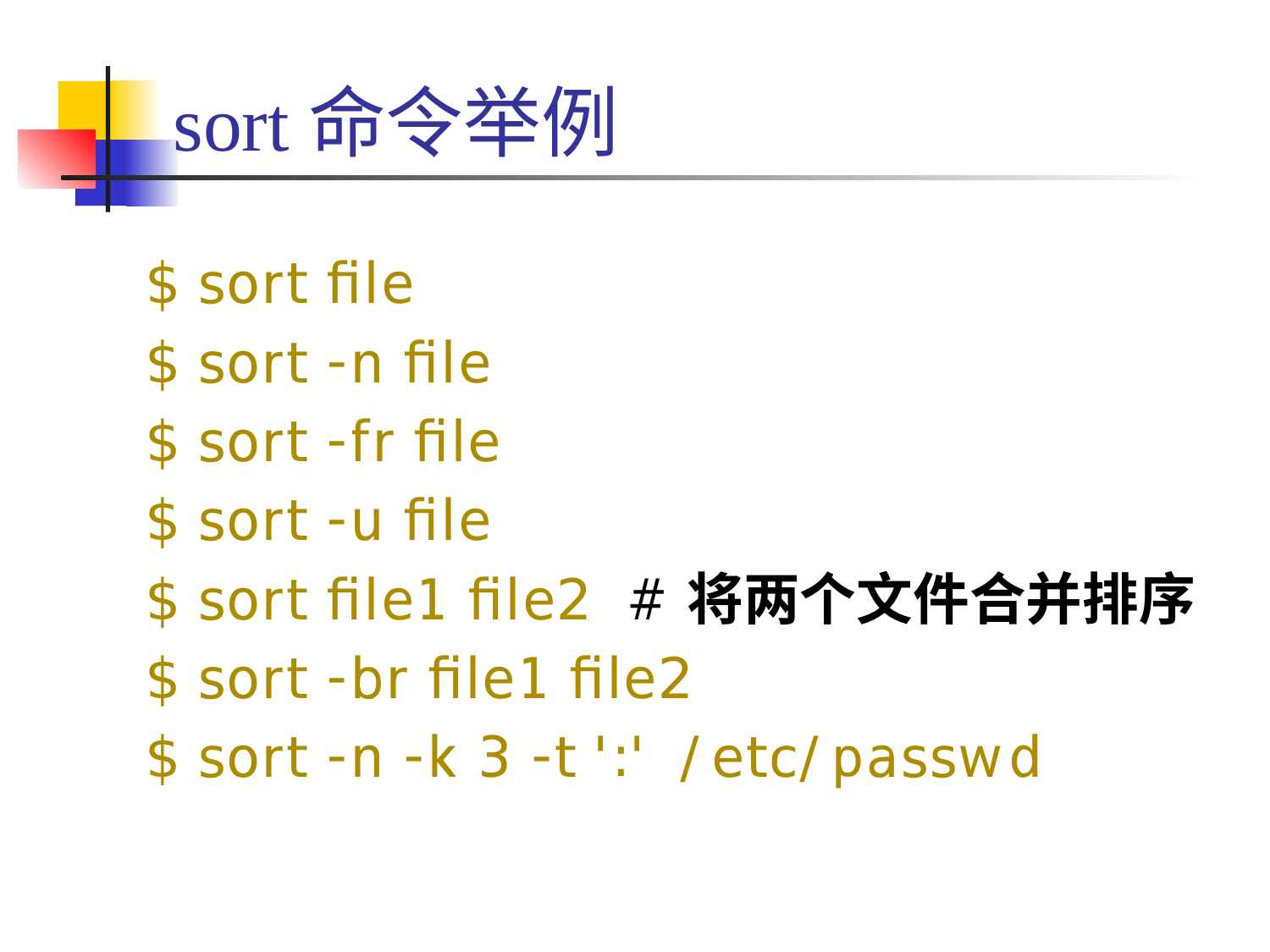

# sort命令举例
$ sort file
$ sort -n file
$ sort -fr file
$ sort -u file
$ sort file1 file2  #将两个文件合并排序
$ sort -br file1 file2
$ sort -n -k 3 -t ':'  /etc/passwd